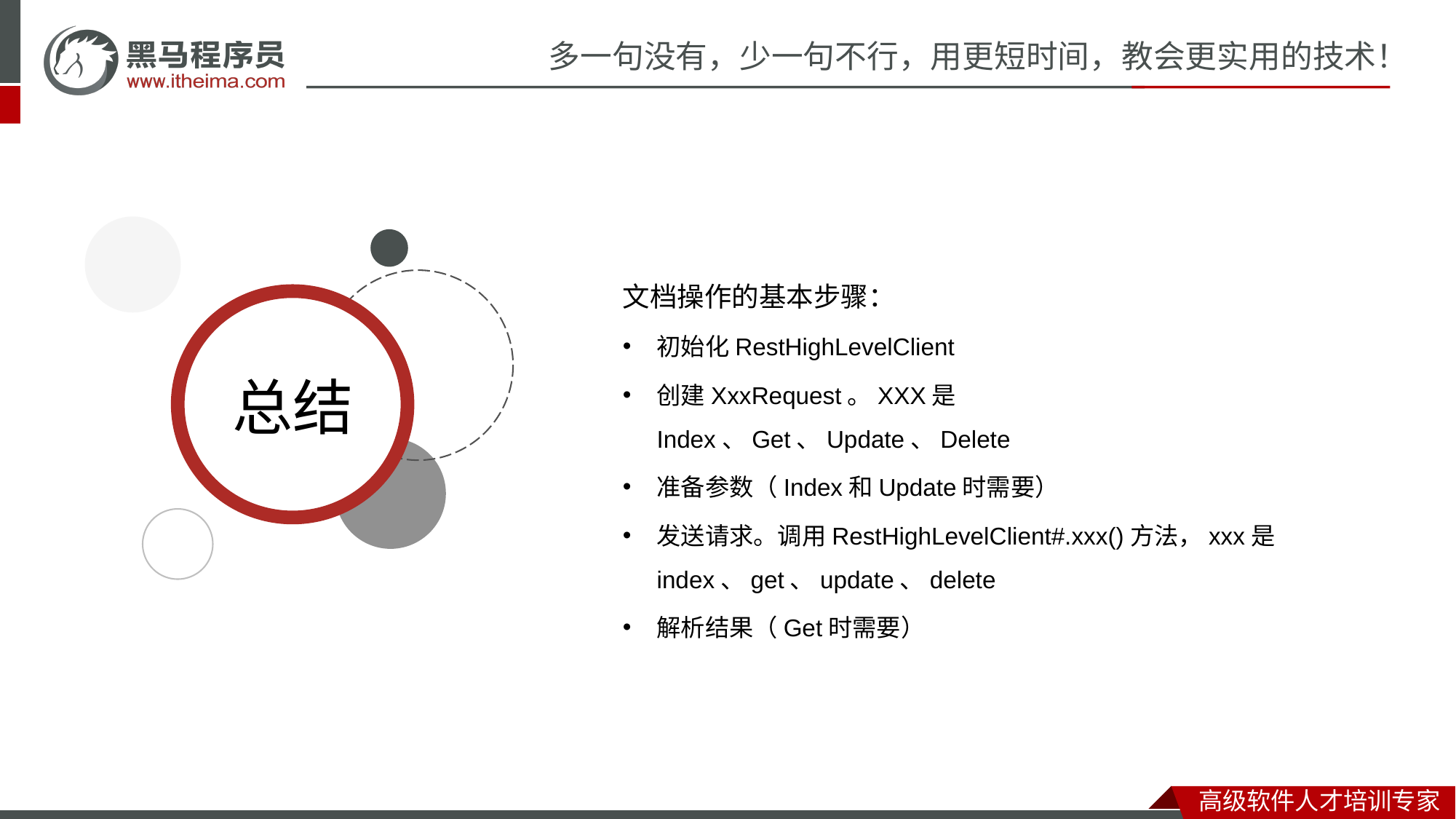

文档操作的基本步骤：
初始化RestHighLevelClient
创建XxxRequest。XXX是Index、Get、Update、Delete
准备参数（Index和Update时需要）
发送请求。调用RestHighLevelClient#.xxx()方法，xxx是index、get、update、delete
解析结果（Get时需要）